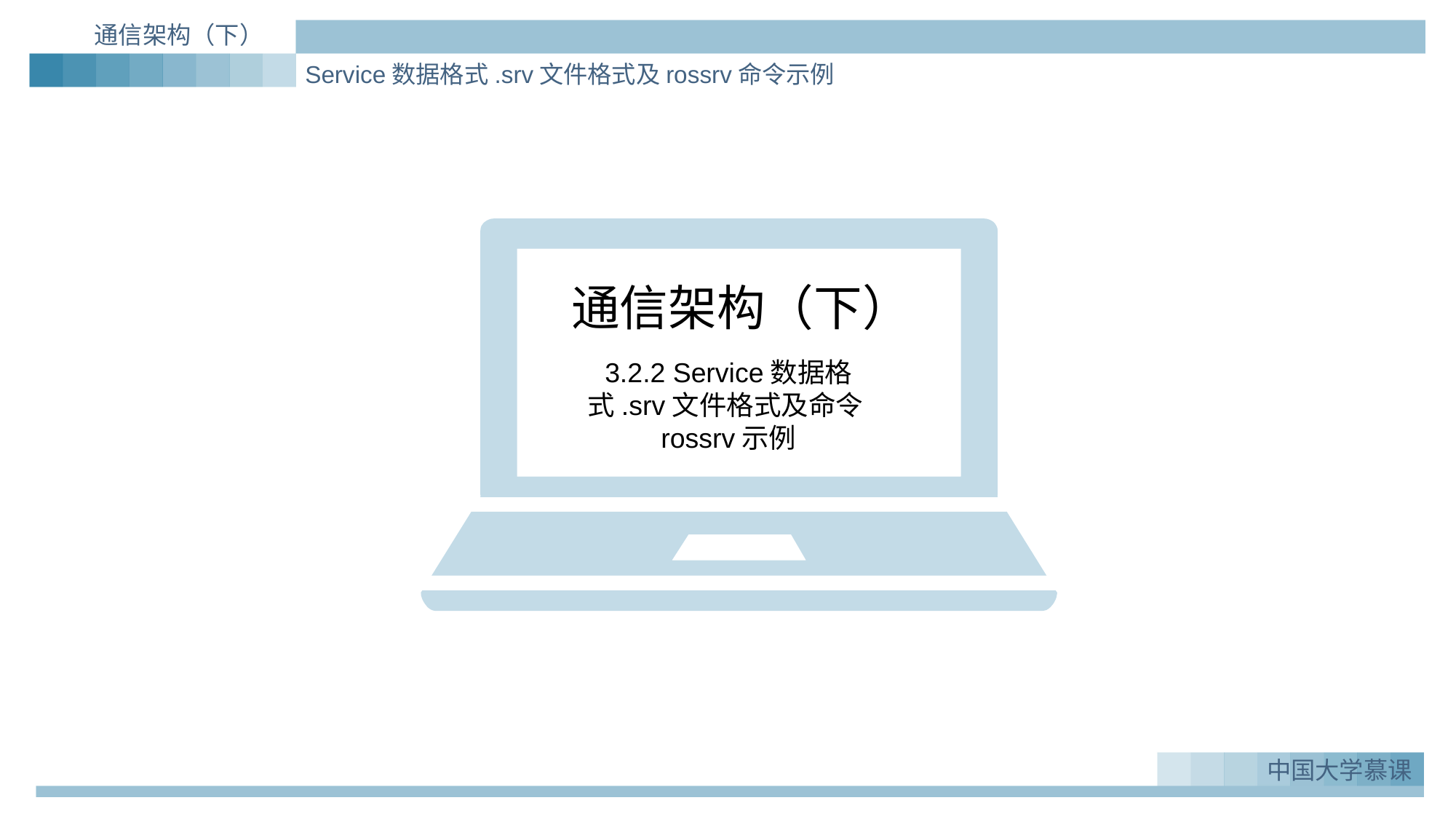

通信架构（下）
Service数据格式.srv文件格式及rossrv命令示例

通信架构（下）
3.2.2 Service数据格式.srv文件格式及命令rossrv示例
中国大学慕课